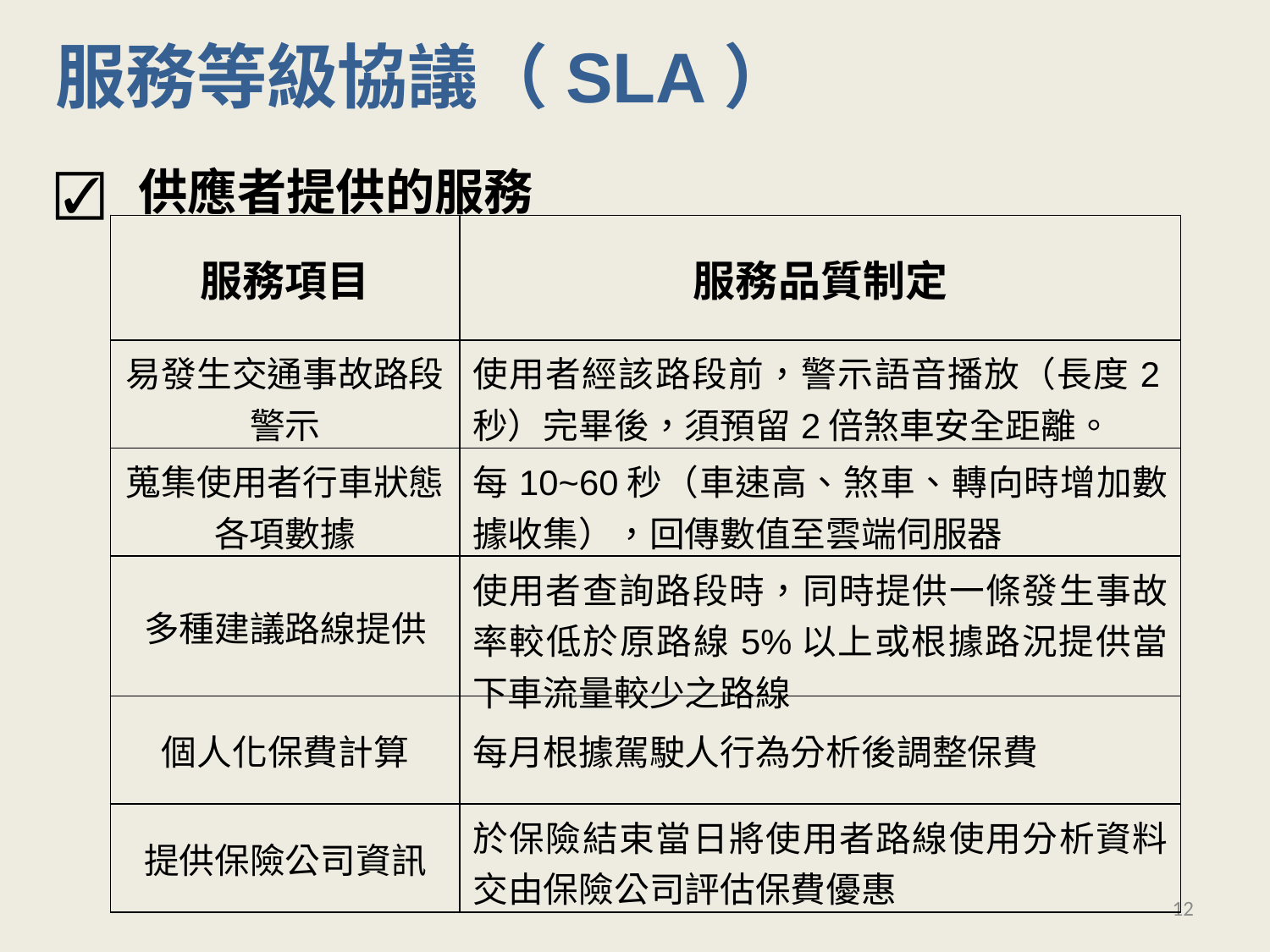

服務等級協議（SLA）
☑️  供應者提供的服務
| 服務項目 | 服務品質制定 |
| --- | --- |
| 易發生交通事故路段警示 | 使用者經該路段前，警示語音播放（長度2秒）完畢後，須預留2倍煞車安全距離。 |
| 蒐集使用者行車狀態各項數據 | 每10~60秒（車速高、煞車、轉向時增加數據收集），回傳數值至雲端伺服器 |
| 多種建議路線提供 | 使用者查詢路段時，同時提供一條發生事故率較低於原路線5%以上或根據路況提供當下車流量較少之路線 |
| 個人化保費計算 | 每月根據駕駛人行為分析後調整保費 |
| 提供保險公司資訊 | 於保險結束當日將使用者路線使用分析資料交由保險公司評估保費優惠 |
12